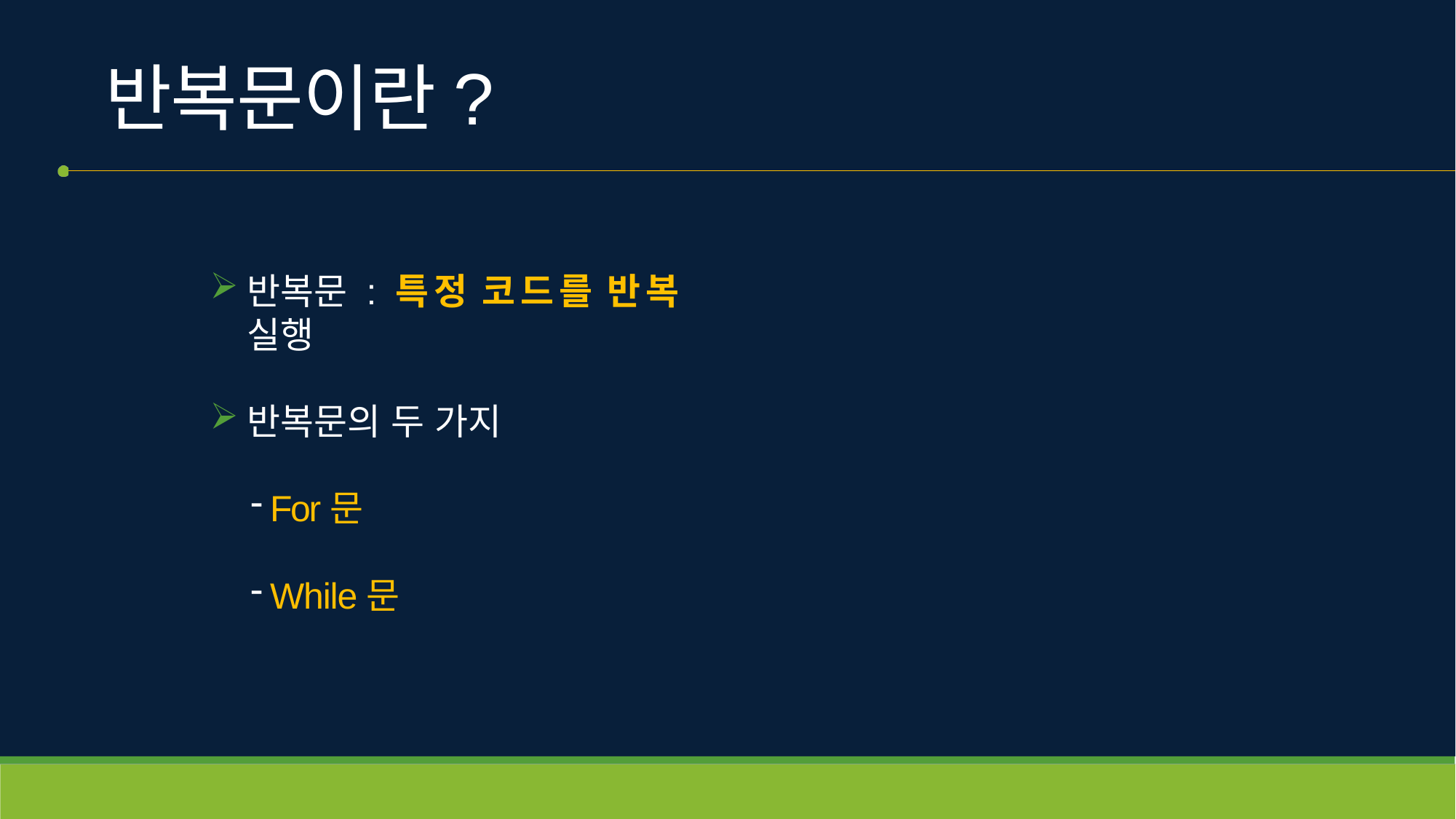

# 반복문이란?

반복문 : 특정 코드를 반복 실행
반복문의 두 가지
For문
While문